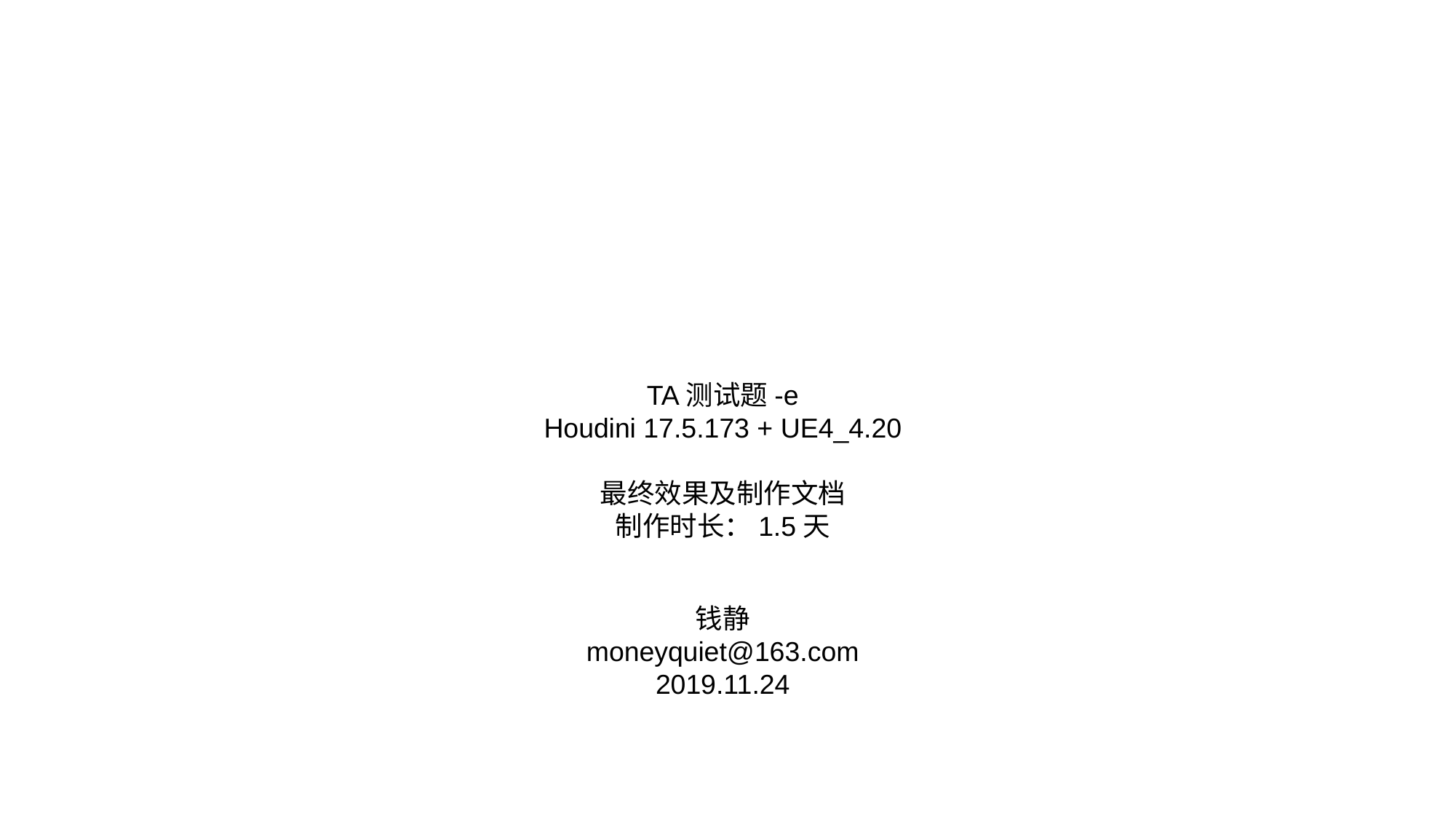

TA测试题-e
Houdini 17.5.173 + UE4_4.20

最终效果及制作文档
制作时长：1.5天
钱静
moneyquiet@163.com
2019.11.24